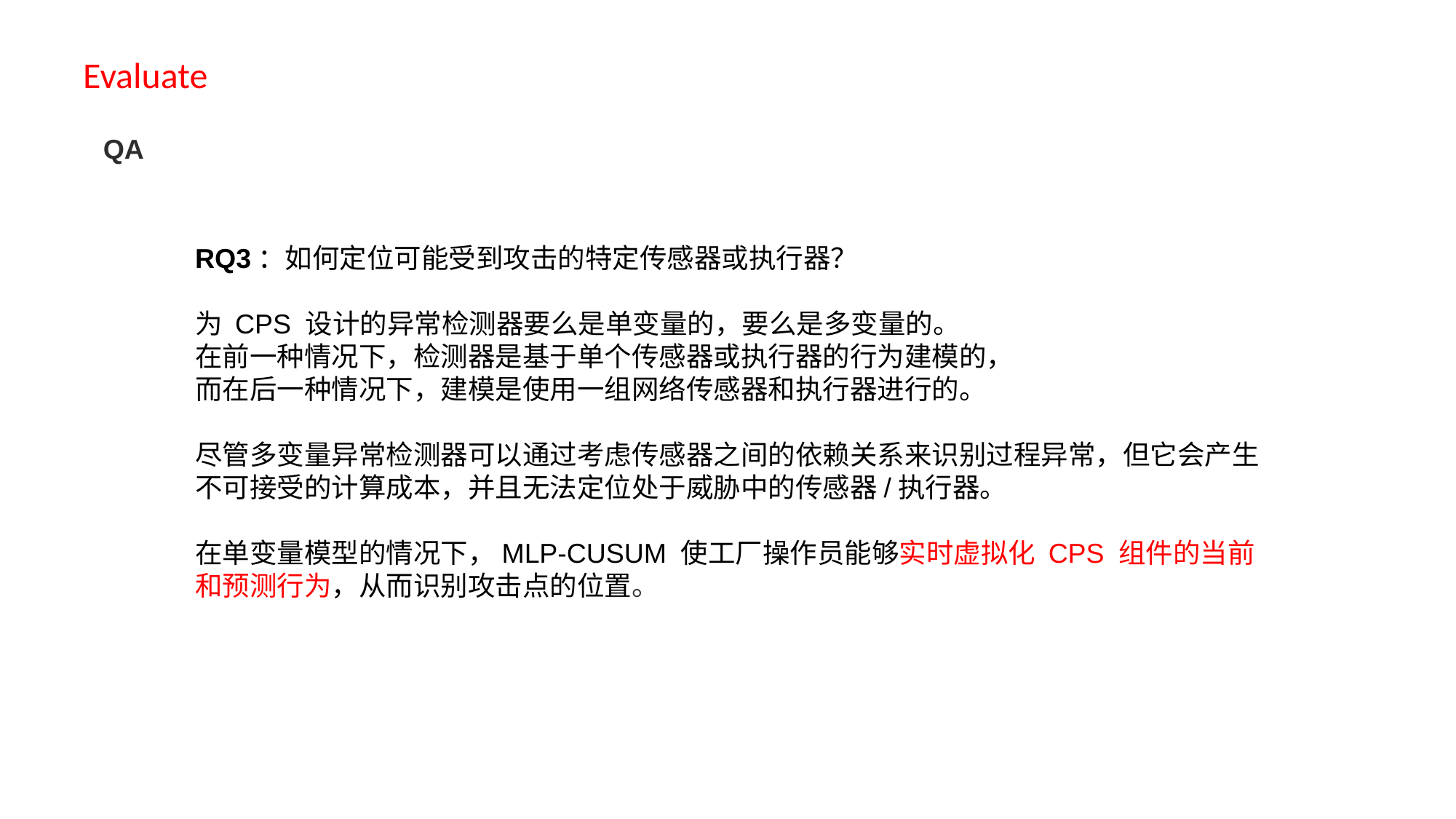

Evaluate
  QA
RQ3：如何定位可能受到攻击的特定传感器或执行器？

为 CPS 设计的异常检测器要么是单变量的，要么是多变量的。
在前一种情况下，检测器是基于单个传感器或执行器的行为建模的，
而在后一种情况下，建模是使用一组网络传感器和执行器进行的。

尽管多变量异常检测器可以通过考虑传感器之间的依赖关系来识别过程异常，但它会产生不可接受的计算成本，并且无法定位处于威胁中的传感器/执行器。

在单变量模型的情况下，MLP-CUSUM 使工厂操作员能够实时虚拟化 CPS 组件的当前和预测行为，从而识别攻击点的位置。